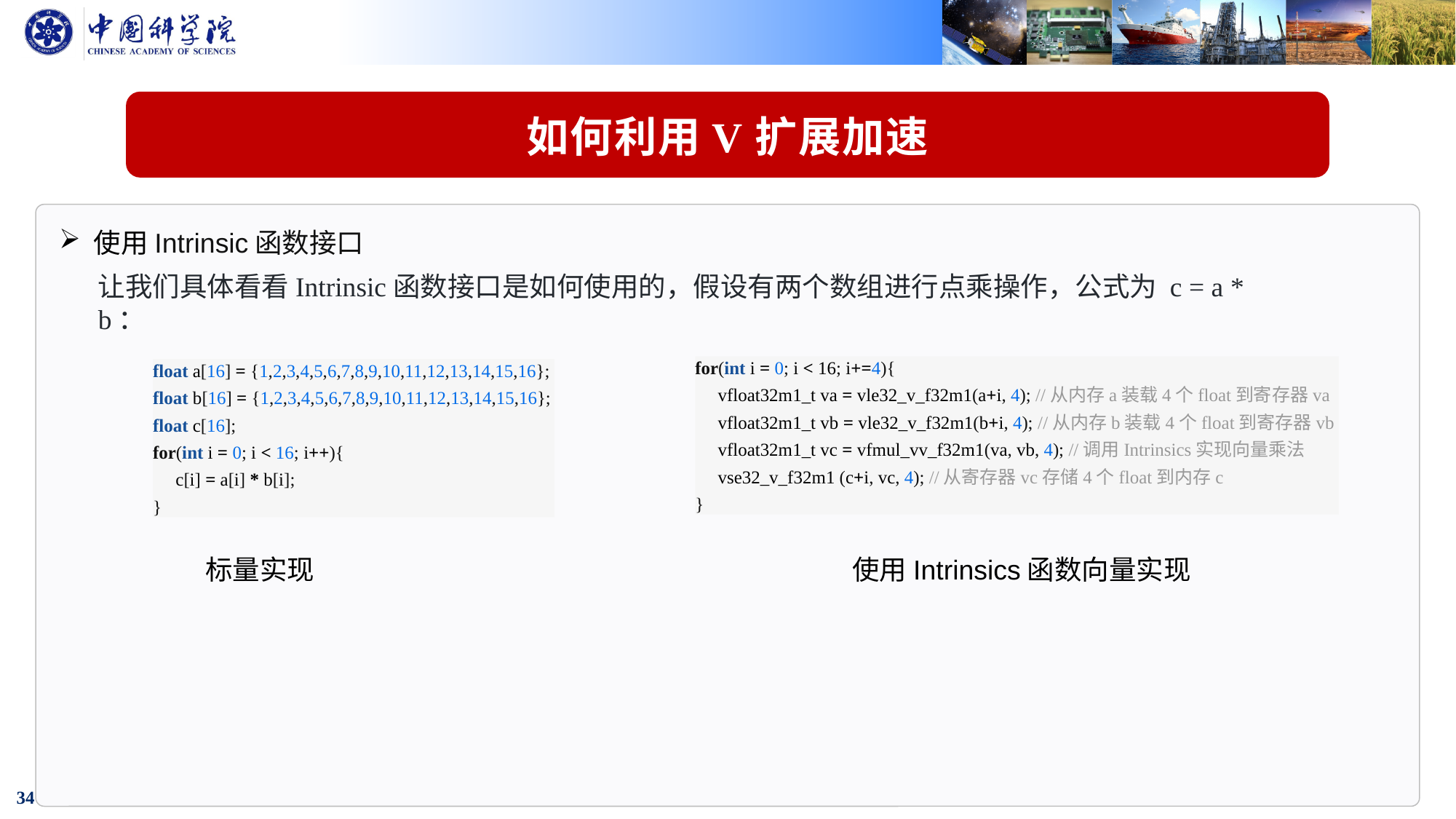

如何利用V扩展加速

使用Intrinsic函数接口
让我们具体看看Intrinsic函数接口是如何使用的，假设有两个数组进行点乘操作，公式为 c = a * b：

for(int i = 0; i < 16; i+=4){
     vfloat32m1_t va = vle32_v_f32m1(a+i, 4); //从内存a装载4个float到寄存器va
     vfloat32m1_t vb = vle32_v_f32m1(b+i, 4); //从内存b装载4个float到寄存器vb
     vfloat32m1_t vc = vfmul_vv_f32m1(va, vb, 4); //调用Intrinsics实现向量乘法
     vse32_v_f32m1 (c+i, vc, 4); //从寄存器vc存储4个float到内存c
}
float a[16] = {1,2,3,4,5,6,7,8,9,10,11,12,13,14,15,16};
float b[16] = {1,2,3,4,5,6,7,8,9,10,11,12,13,14,15,16};
float c[16];
for(int i = 0; i < 16; i++){
     c[i] = a[i] * b[i];
}
标量实现
使用Intrinsics函数向量实现